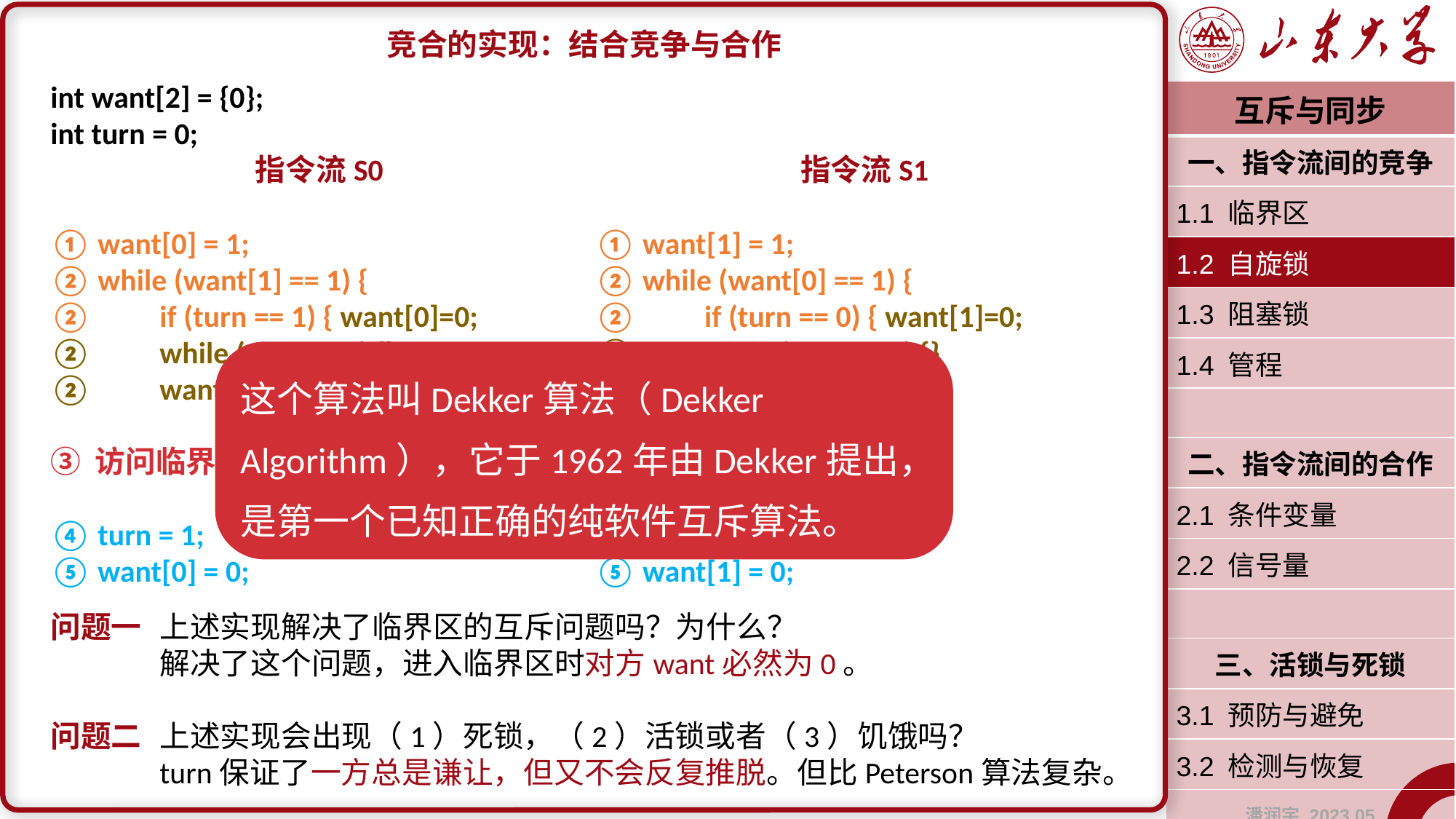

竞合的实现：结合竞争与合作

问题一	上述实现解决了临界区的互斥问题吗？为什么？
	解决了这个问题，进入临界区时对方want必然为0。

问题二	上述实现会出现（1）死锁，（2）活锁或者（3）饥饿吗？
	turn保证了一方总是谦让，但又不会反复推脱。但比Peterson算法复杂。
int want[2] = {0};
int turn = 0;
指令流S0

① want[0] = 1;
② while (want[1] == 1) {
②	if (turn == 1) { want[0]=0;
②	while (turn == 1) {}
②	want[0]=1; } }

③ 访问临界资源;

④ turn = 1;
⑤ want[0] = 0;

指令流S1

① want[1] = 1;
② while (want[0] == 1) {
②	if (turn == 0) { want[1]=0;
②	while (turn == 0) {}
②	want[1]=1; } }

④ 访问临界资源;

② turn = 0;
⑤ want[1] = 0;
| 互斥与同步 |
| --- |
| 一、指令流间的竞争 |
| 1.1 临界区 |
| 1.2 自旋锁 |
| 1.3 阻塞锁 |
| 1.4 管程 |
|  |
| 二、指令流间的合作 |
| 2.1 条件变量 |
| 2.2 信号量 |
|  |
| 三、活锁与死锁 |
| 3.1 预防与避免 |
| 3.2 检测与恢复 |
| 潘润宇 2023.05 |
这个算法叫Dekker算法（Dekker Algorithm），它于1962年由Dekker提出，是第一个已知正确的纯软件互斥算法。